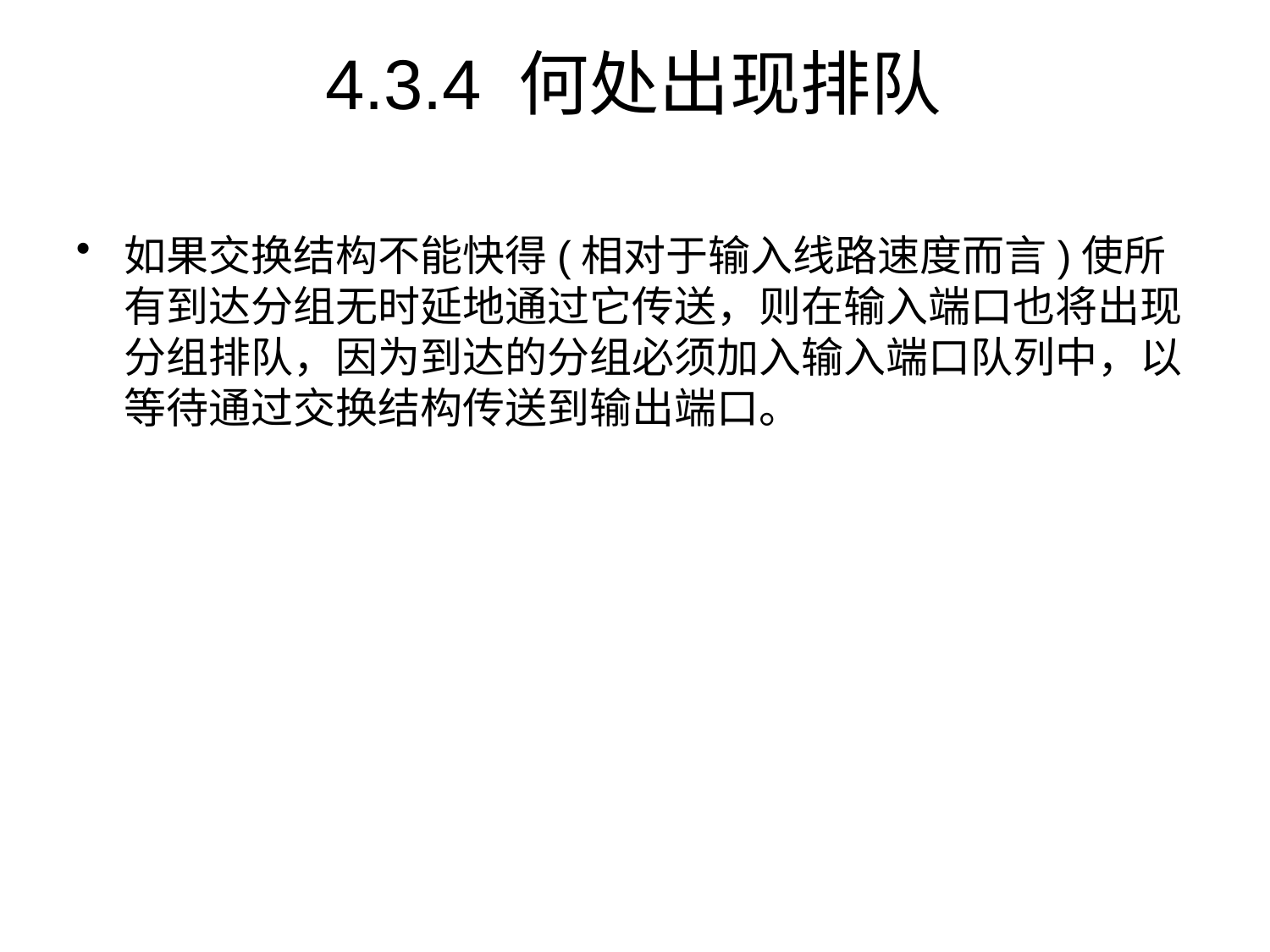

# 4.3.4 何处出现排队
如果交换结构不能快得(相对于输入线路速度而言)使所有到达分组无时延地通过它传送，则在输入端口也将出现分组排队，因为到达的分组必须加入输入端口队列中，以等待通过交换结构传送到输出端口。